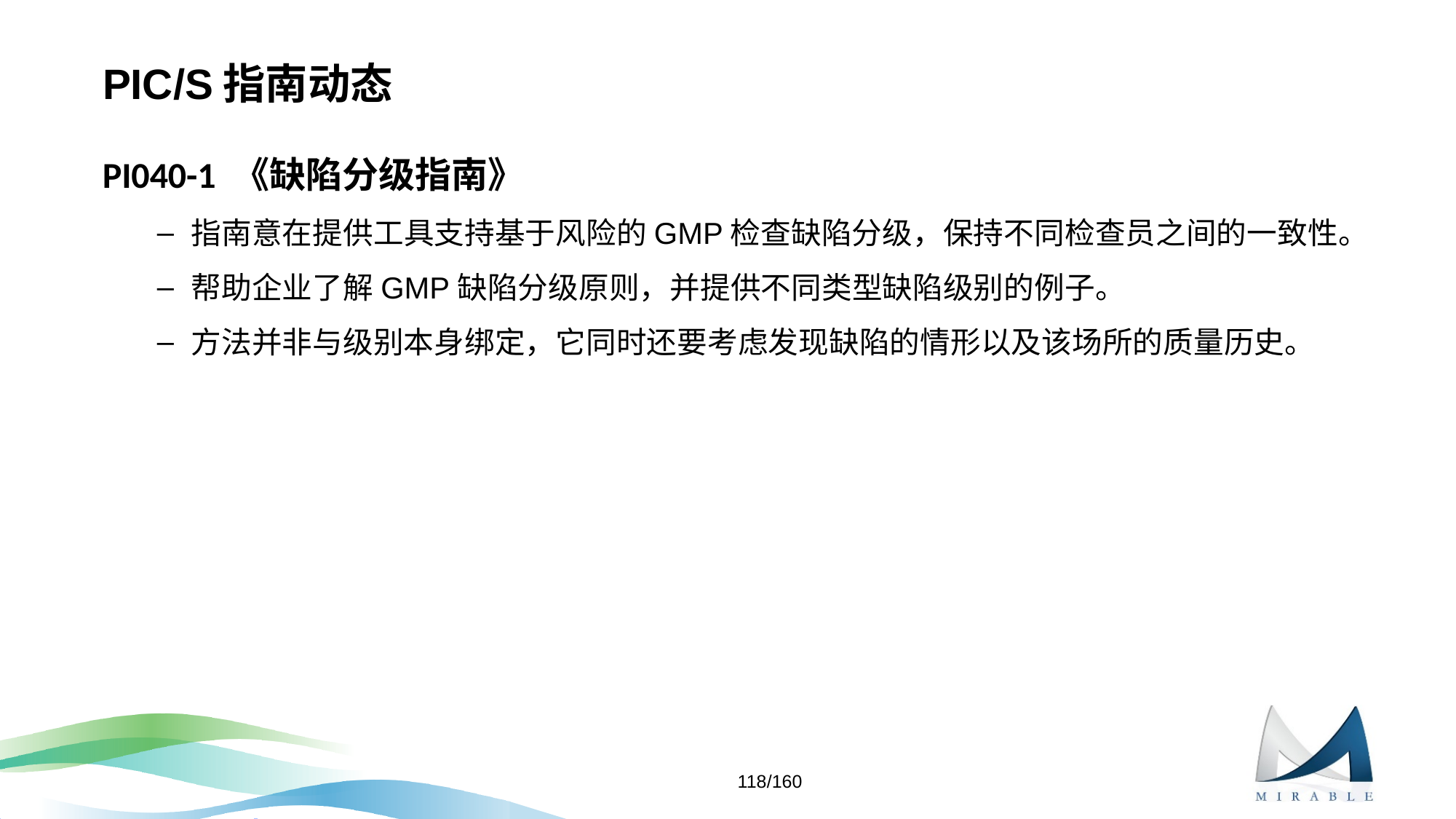

# PIC/S指南动态
PI040-1 《缺陷分级指南》
指南意在提供工具支持基于风险的GMP检查缺陷分级，保持不同检查员之间的一致性。
帮助企业了解GMP缺陷分级原则，并提供不同类型缺陷级别的例子。
方法并非与级别本身绑定，它同时还要考虑发现缺陷的情形以及该场所的质量历史。

118/160